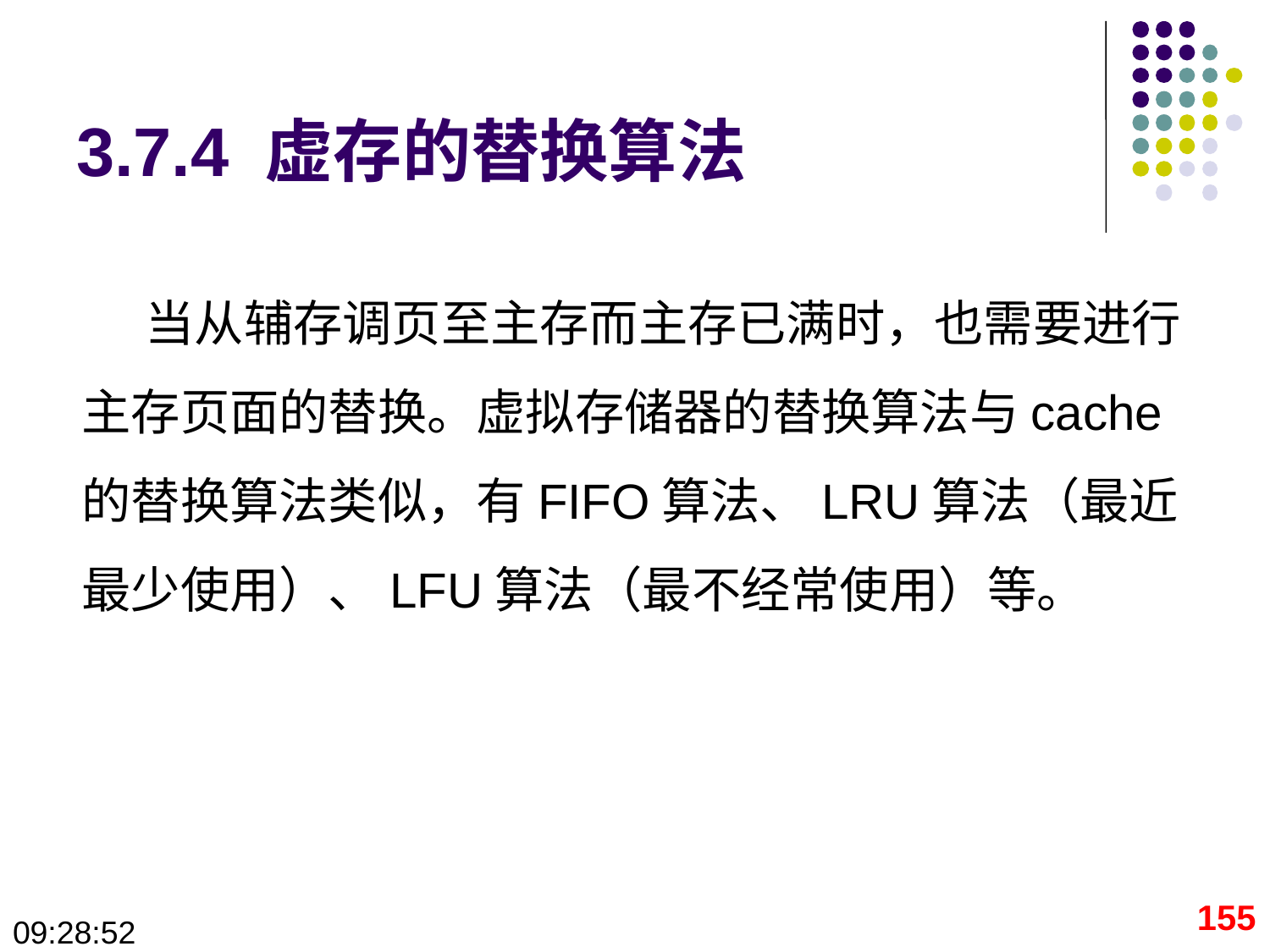

# 3.7.4 虚存的替换算法
当从辅存调页至主存而主存已满时，也需要进行主存页面的替换。虚拟存储器的替换算法与cache的替换算法类似，有FIFO算法、LRU算法（最近最少使用）、LFU算法（最不经常使用）等。
155
09:28:52